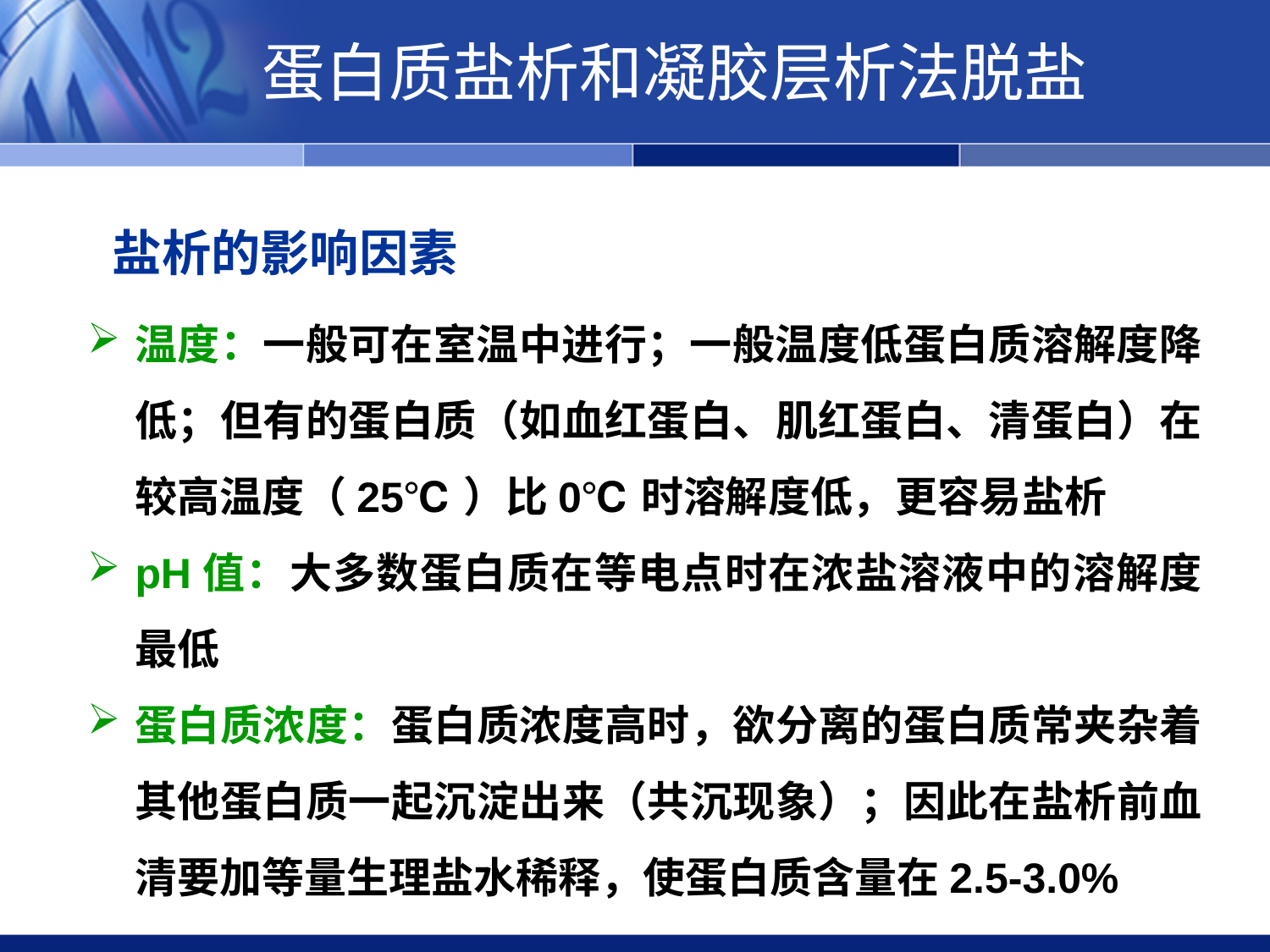

蛋白质盐析和凝胶层析法脱盐
盐析的影响因素
温度：一般可在室温中进行；一般温度低蛋白质溶解度降低；但有的蛋白质（如血红蛋白、肌红蛋白、清蛋白）在较高温度（25℃）比0℃时溶解度低，更容易盐析
pH值：大多数蛋白质在等电点时在浓盐溶液中的溶解度最低
蛋白质浓度：蛋白质浓度高时，欲分离的蛋白质常夹杂着其他蛋白质一起沉淀出来（共沉现象）；因此在盐析前血清要加等量生理盐水稀释，使蛋白质含量在2.5-3.0%